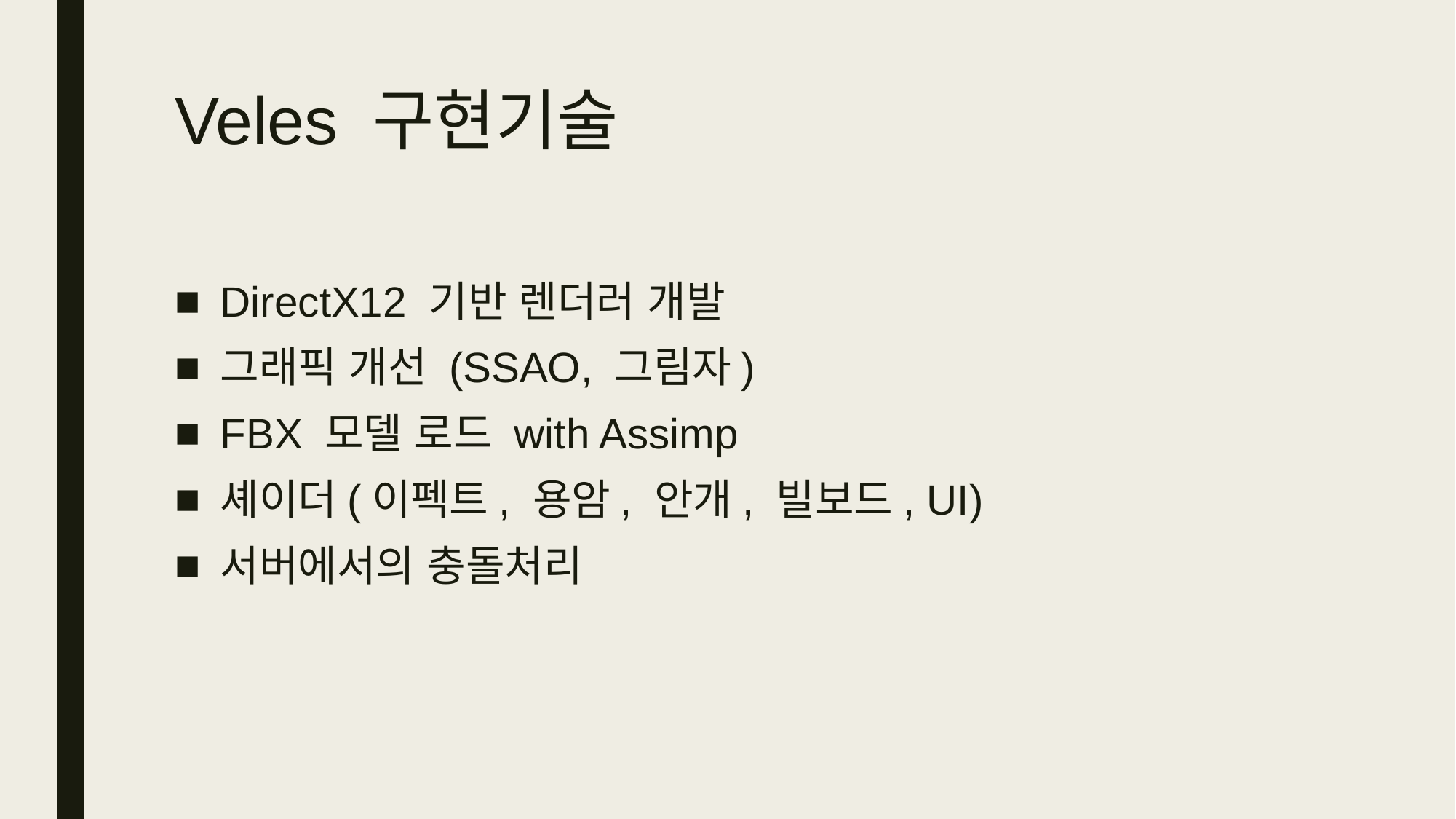

# Veles 구현기술
DirectX12 기반 렌더러 개발
그래픽 개선 (SSAO, 그림자)
FBX 모델 로드 with Assimp
셰이더(이펙트, 용암, 안개, 빌보드, UI)
서버에서의 충돌처리